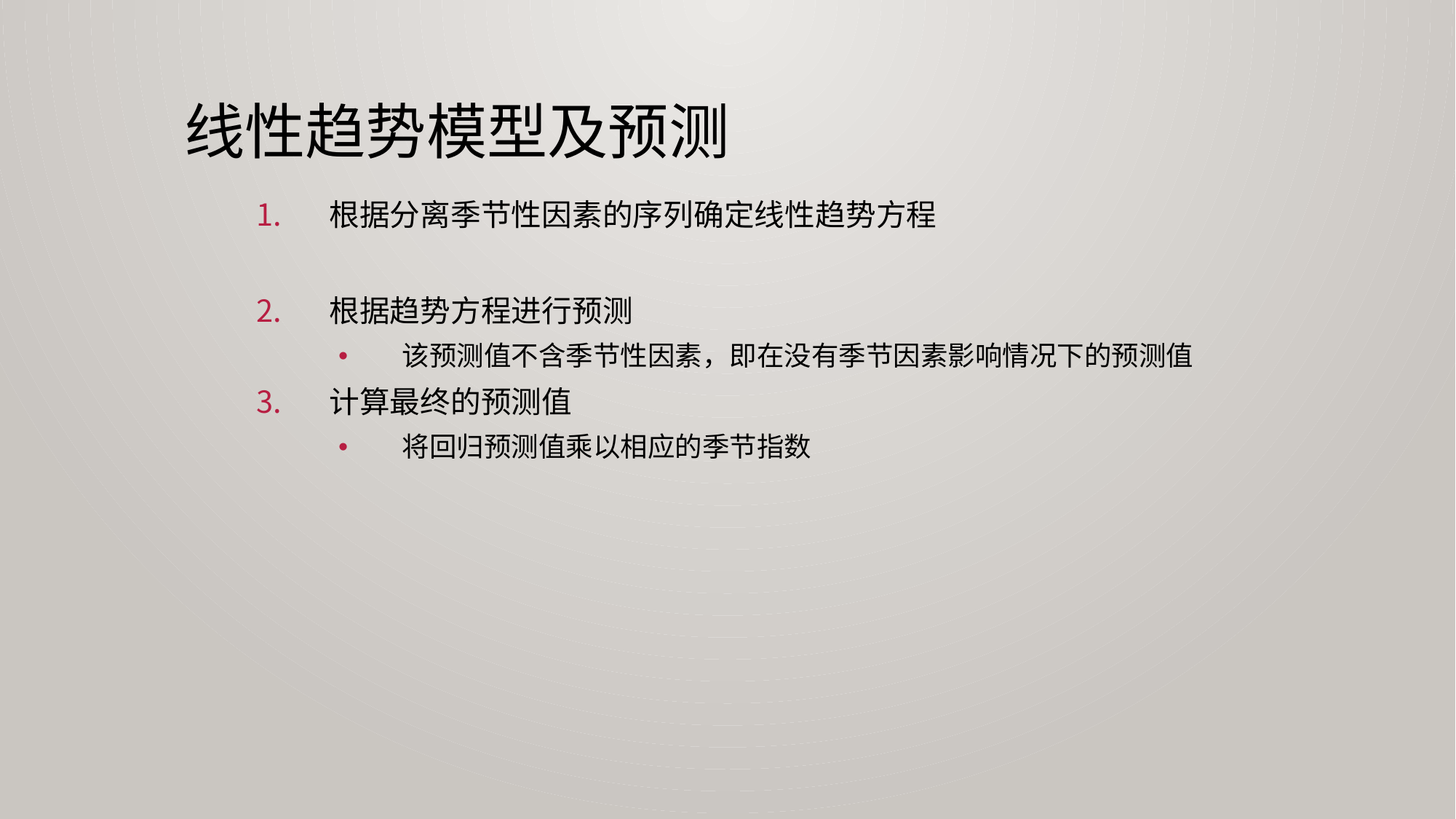

# 线性趋势模型及预测
根据分离季节性因素的序列确定线性趋势方程

根据趋势方程进行预测
该预测值不含季节性因素，即在没有季节因素影响情况下的预测值
计算最终的预测值
将回归预测值乘以相应的季节指数